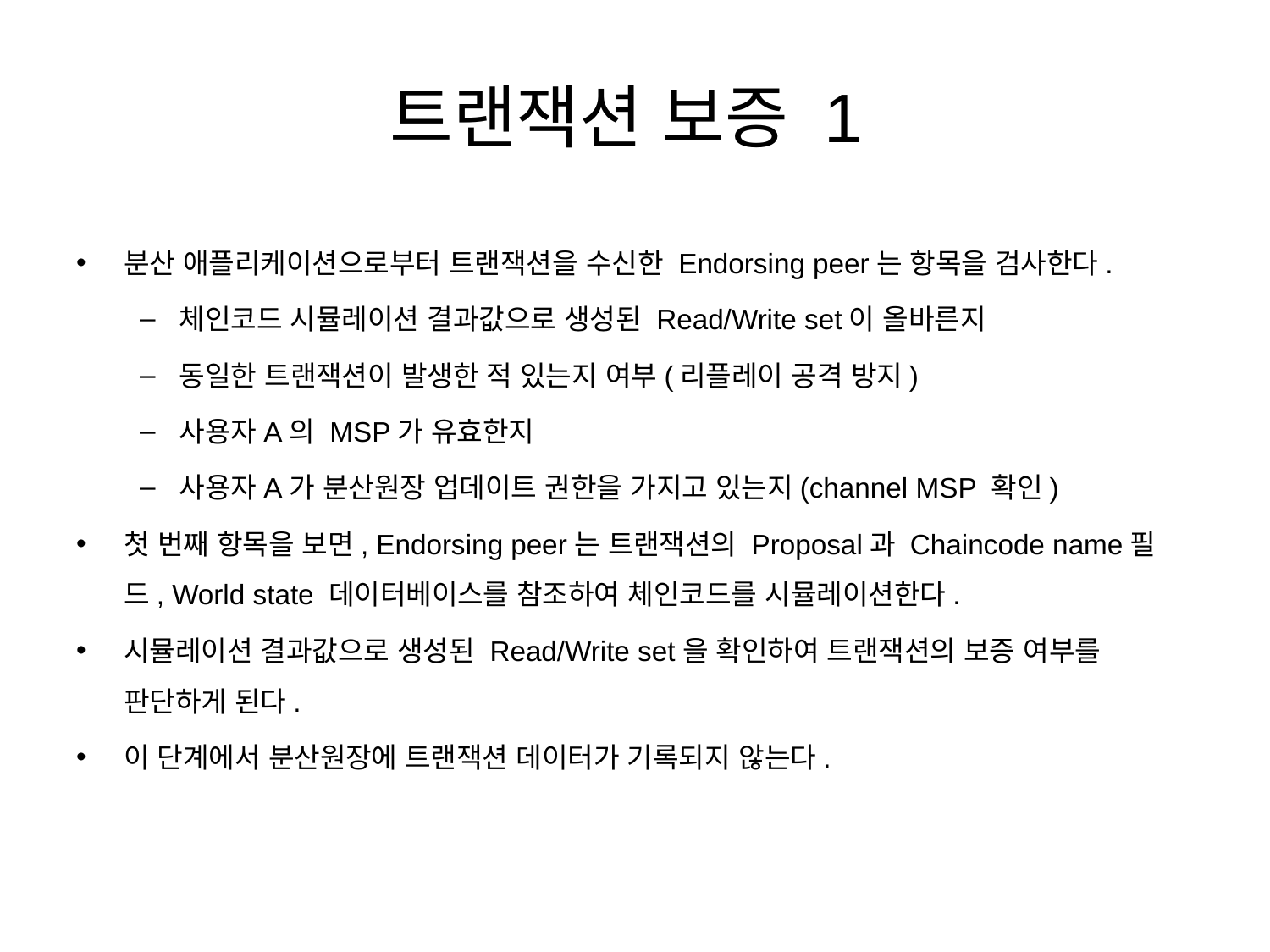

# 트랜잭션 보증 1
분산 애플리케이션으로부터 트랜잭션을 수신한 Endorsing peer는 항목을 검사한다.
체인코드 시뮬레이션 결과값으로 생성된 Read/Write set이 올바른지
동일한 트랜잭션이 발생한 적 있는지 여부(리플레이 공격 방지)
사용자A의 MSP가 유효한지
사용자A가 분산원장 업데이트 권한을 가지고 있는지(channel MSP 확인)
첫 번째 항목을 보면, Endorsing peer는 트랜잭션의 Proposal과 Chaincode name필드, World state 데이터베이스를 참조하여 체인코드를 시뮬레이션한다.
시뮬레이션 결과값으로 생성된 Read/Write set을 확인하여 트랜잭션의 보증 여부를 판단하게 된다.
이 단계에서 분산원장에 트랜잭션 데이터가 기록되지 않는다.